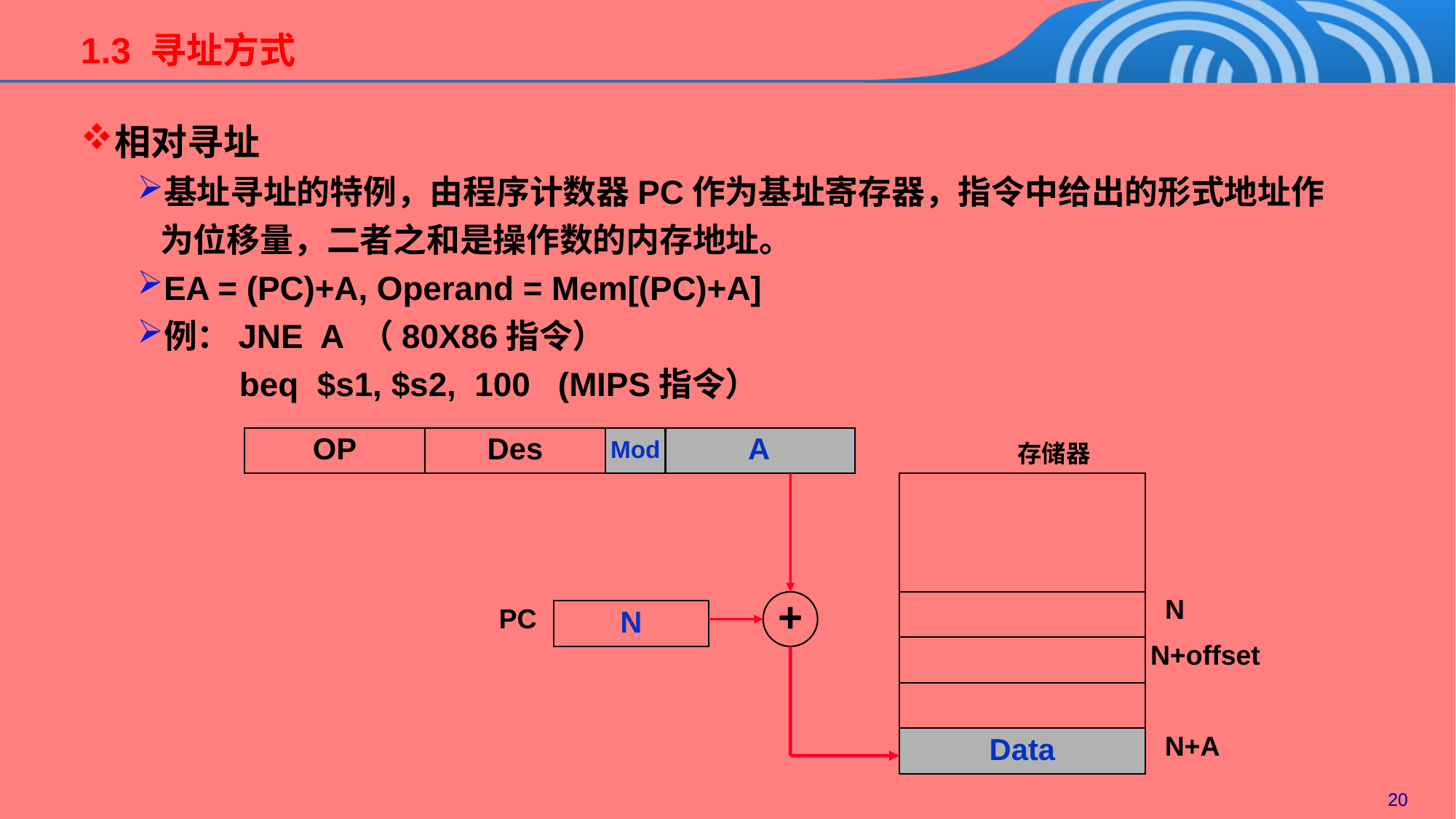

1.3 寻址方式
相对寻址
基址寻址的特例，由程序计数器PC作为基址寄存器，指令中给出的形式地址作为位移量，二者之和是操作数的内存地址。
EA = (PC)+A, Operand = Mem[(PC)+A]
例：JNE  A （80X86指令）
           beq  $s1, $s2,  100   (MIPS指令）
OP
Des
Mod
A
存储器

N

N+offset

N+A

+

         PC
N

Data